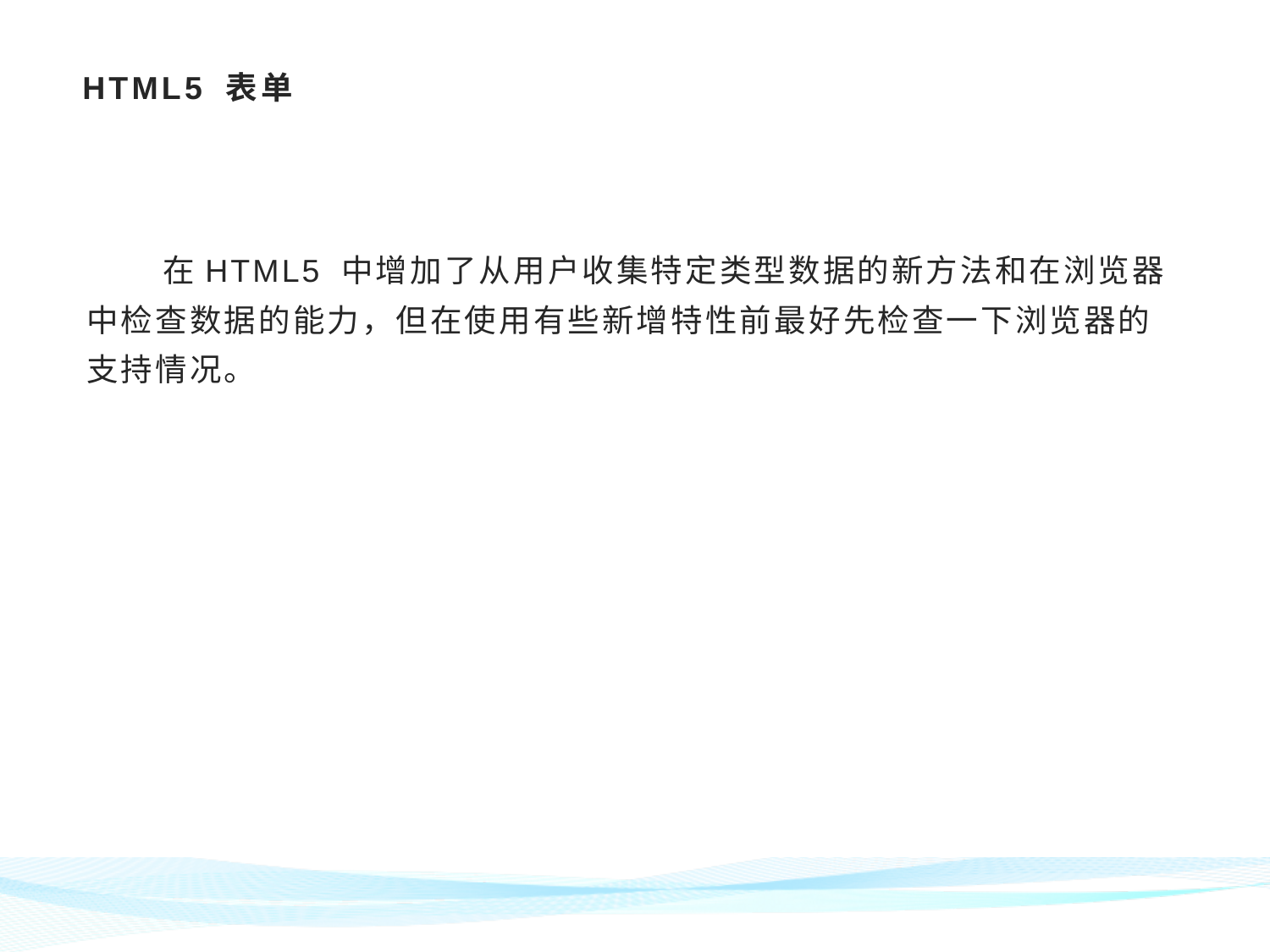

# HTML5 表单
       在HTML5 中增加了从用户收集特定类型数据的新方法和在浏览器中检查数据的能力，但在使用有些新增特性前最好先检查一下浏览器的支持情况。